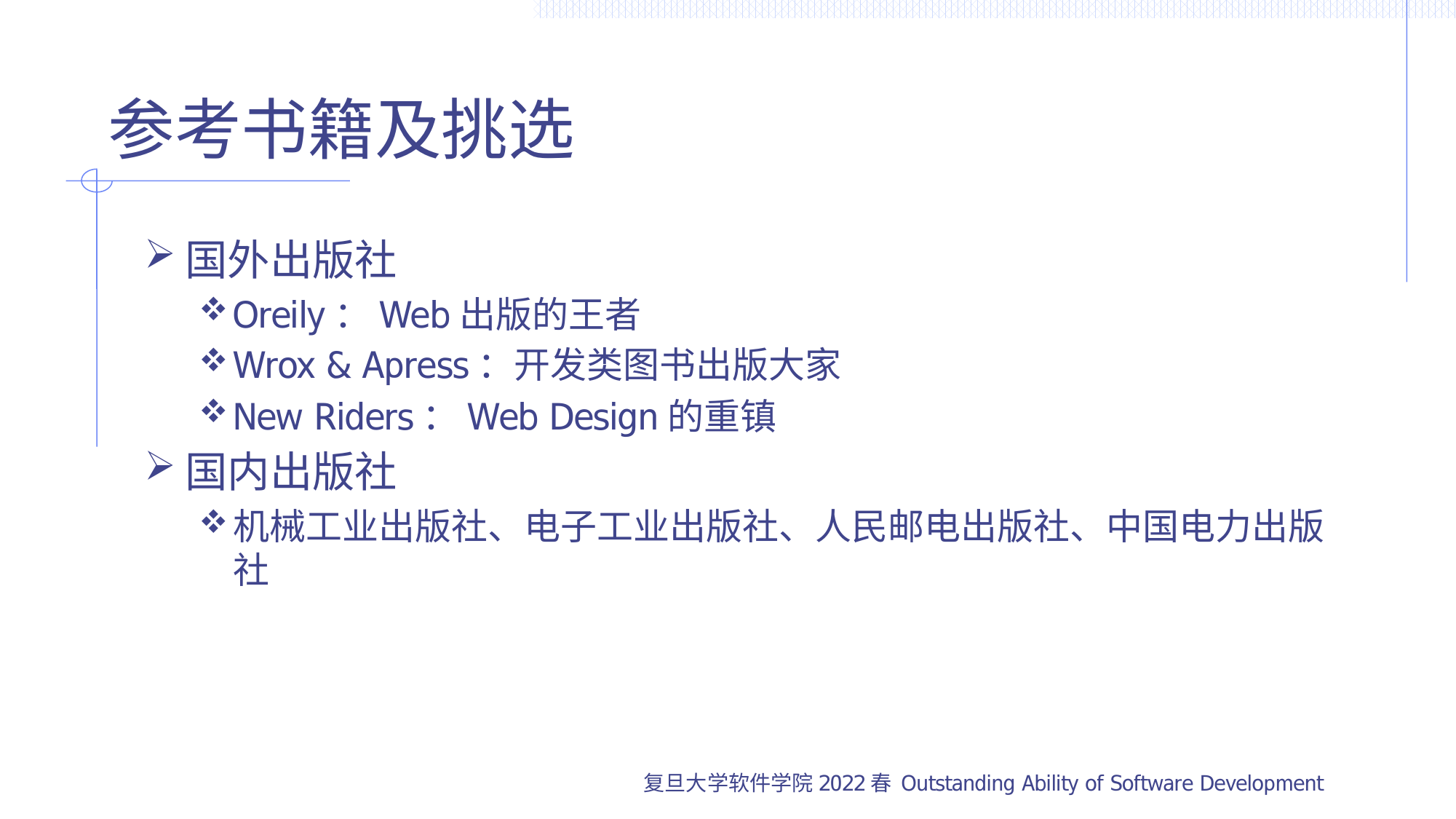

# 参考书籍及挑选
国外出版社
Oreily：Web出版的王者
Wrox & Apress：开发类图书出版大家
New Riders：Web Design的重镇
国内出版社
机械工业出版社、电子工业出版社、人民邮电出版社、中国电力出版社